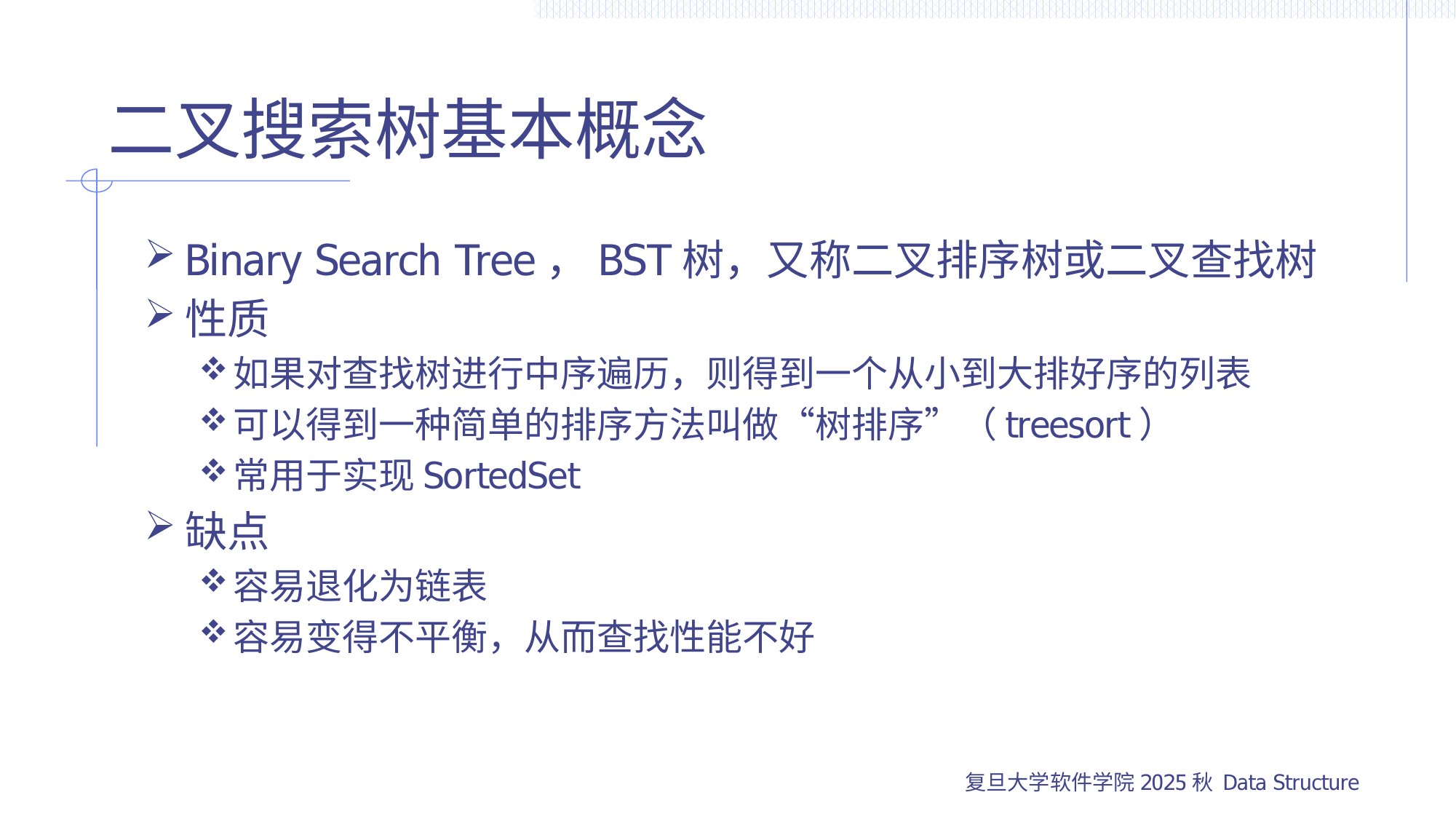

# 二叉搜索树基本概念
Binary Search Tree，BST树，又称二叉排序树或二叉查找树
性质
如果对查找树进行中序遍历，则得到一个从小到大排好序的列表
可以得到一种简单的排序方法叫做“树排序”（treesort）
常用于实现SortedSet
缺点
容易退化为链表
容易变得不平衡，从而查找性能不好